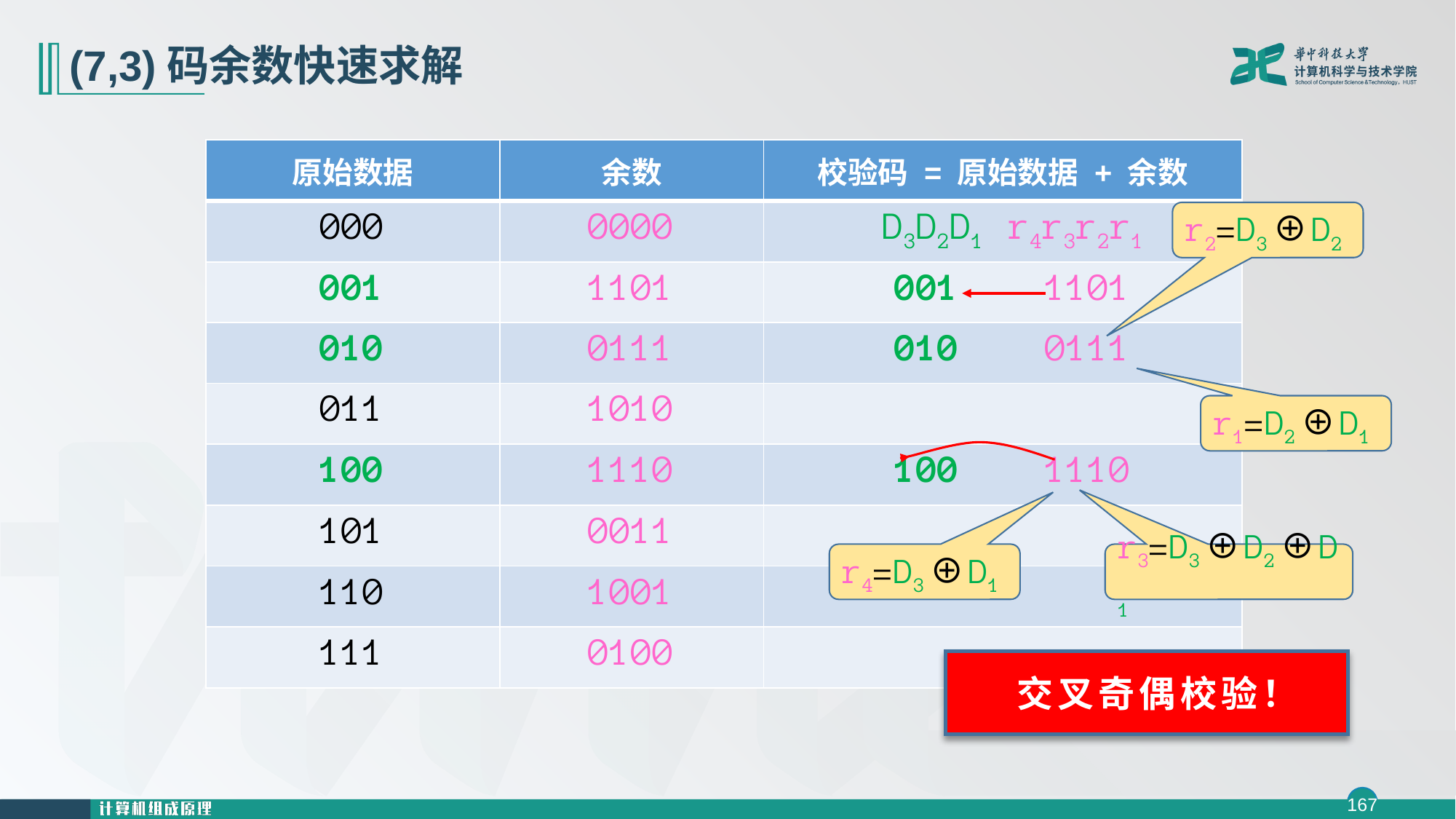

# (7,3)码余数快速求解
| 原始数据 | 余数 | 校验码 = 原始数据 + 余数 |
| --- | --- | --- |
| 000 | 0000 | D3D2D1 r4r3r2r1 |
| 001 | 1101 | 001 1101 |
| 010 | 0111 | 010 0111 |
| 011 | 1010 |  |
| 100 | 1110 | 100 1110 |
| 101 | 0011 |  |
| 110 | 1001 |  |
| 111 | 0100 |  |
r2=D3⊕D2
r1=D2⊕D1

r4=D3⊕D1
r3=D3⊕D2⊕D1
 交叉奇偶校验！